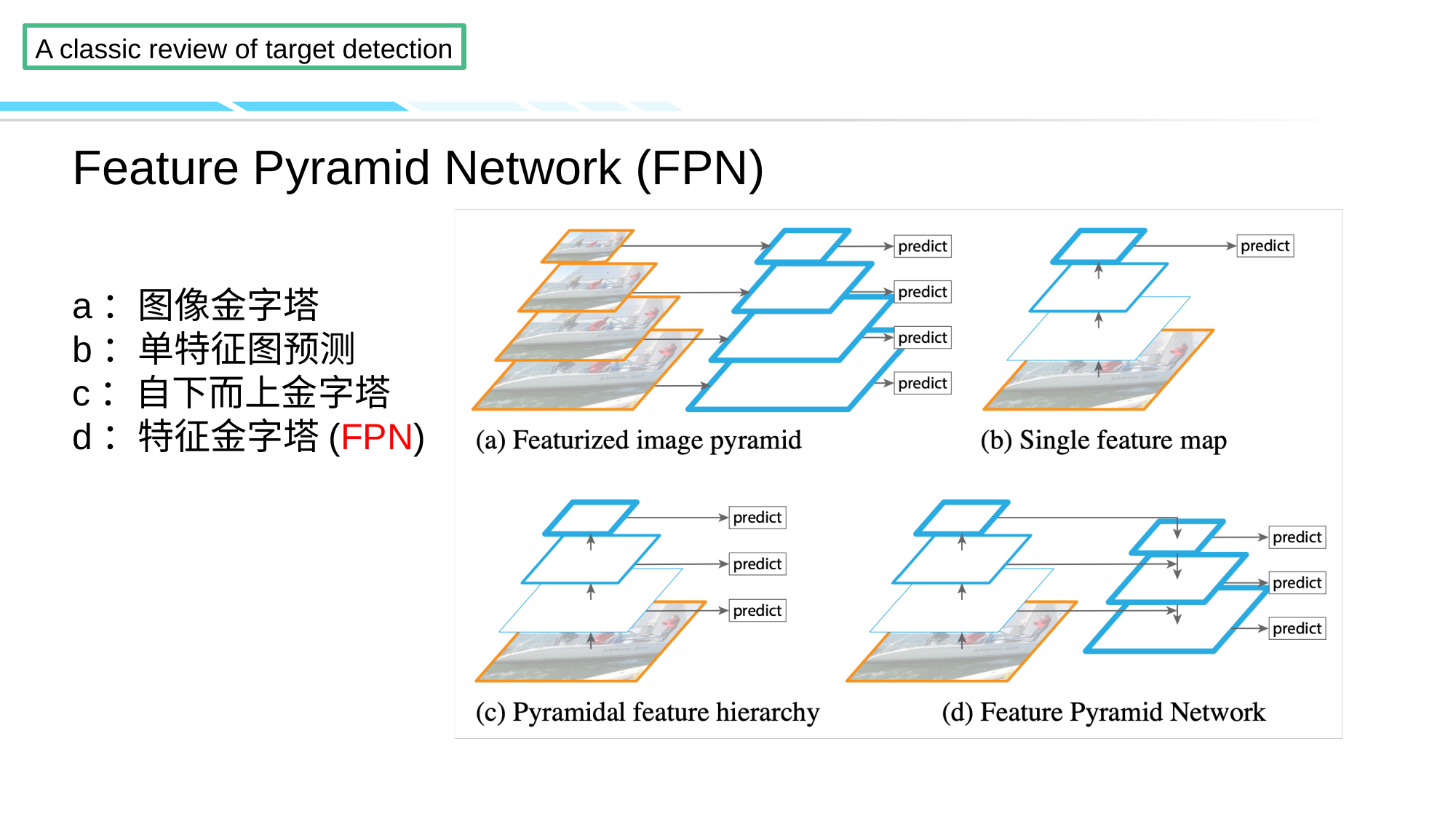

Feature Pyramid Network (FPN)

a：图像金字塔
b：单特征图预测
c：自下而上金字塔
d：特征金字塔(FPN)